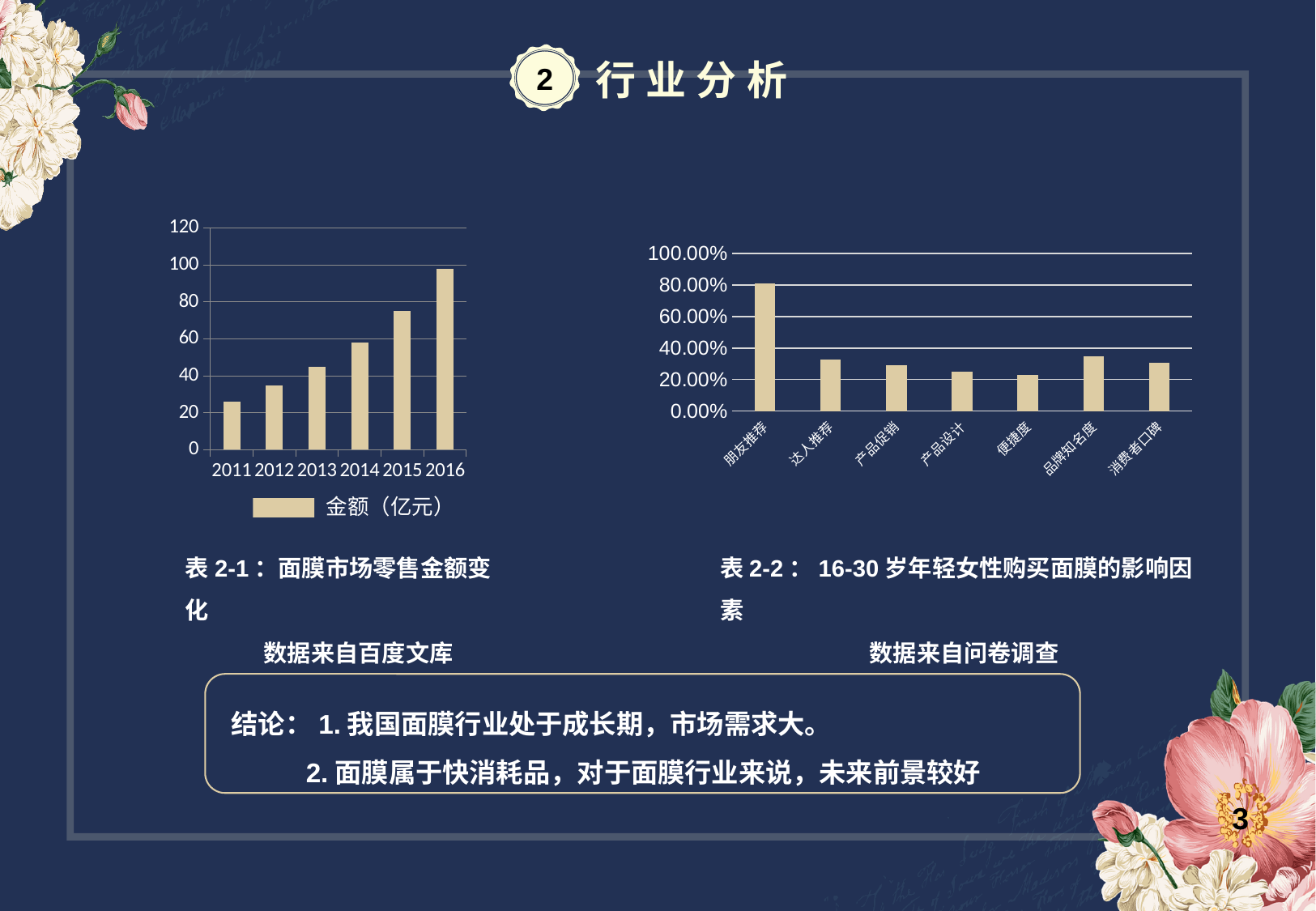

2

行业分析

### Chart

| Category | 系列 1 |
|---|---|
| 2011 | 26.0 |
| 2012 | 35.0 |
| 2013 | 45.0 |
| 2014 | 58.0 |
| 2015 | 75.0 |
| 2016 | 98.0 |

### Chart

| Category | 比例 |
|---|---|
| 朋友推荐 | 0.8077 |
| 达人推荐 | 0.3269 |
| 产品促销 | 0.2885 |
| 产品设计 | 0.25 |
| 便捷度 | 0.2308 |
| 品牌知名度 | 0.3462 |
| 消费者口碑 | 0.3077 |
金额（亿元）

表2-2：16-30岁年轻女性购买面膜的影响因素
数据来自问卷调查
表2-1：面膜市场零售金额变化
   数据来自百度文库

结论：1.我国面膜行业处于成长期，市场需求大。
          2.面膜属于快消耗品，对于面膜行业来说，未来前景较好
3